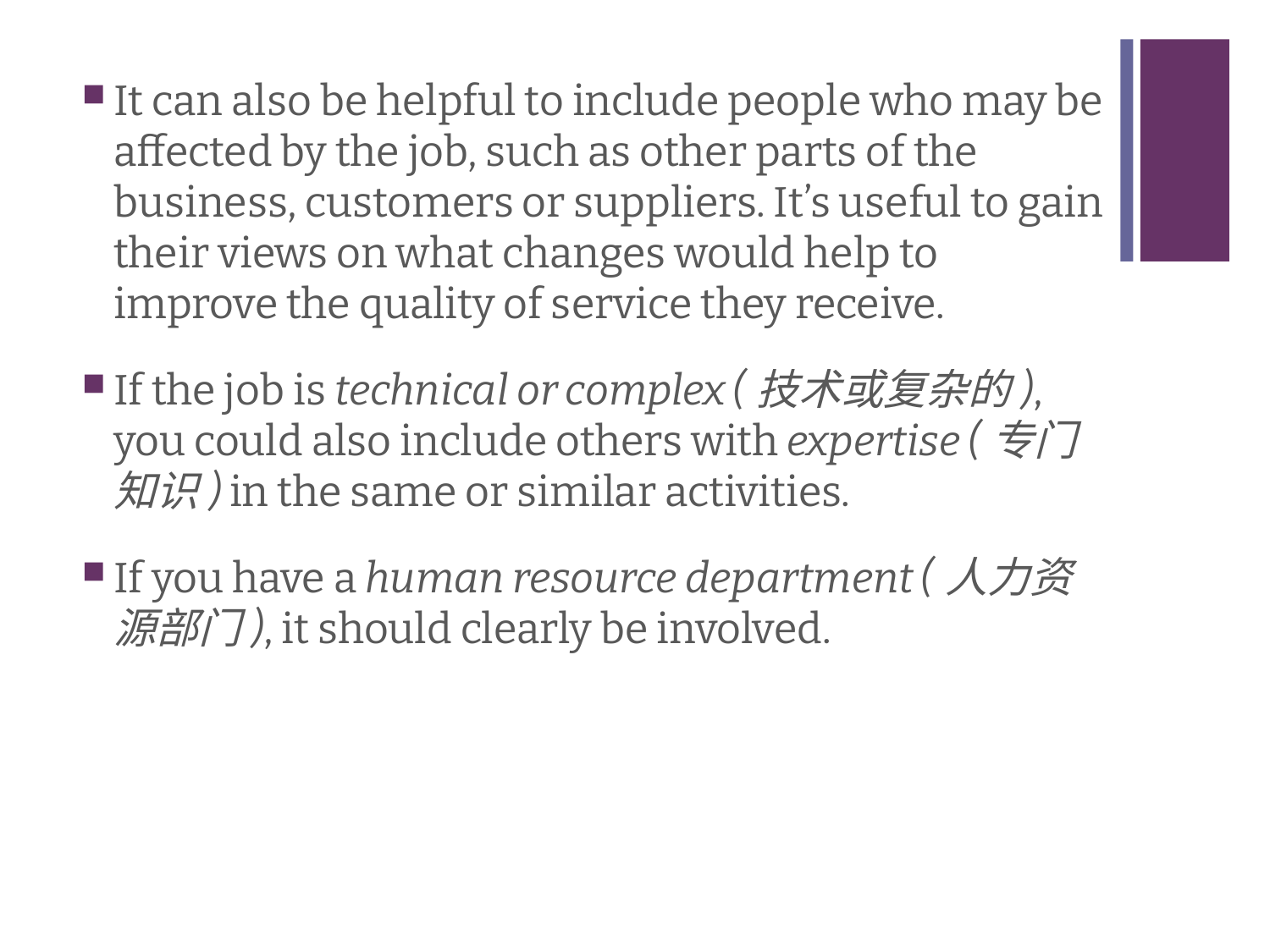

#
It can also be helpful to include people who may be affected by the job, such as other parts of the business, customers or suppliers. It’s useful to gain their views on what changes would help to improve the quality of service they receive.
If the job is technical or complex (技术或复杂的), you could also include others with expertise (专门知识) in the same or similar activities.
If you have a human resource department (人力资源部门), it should clearly be involved.